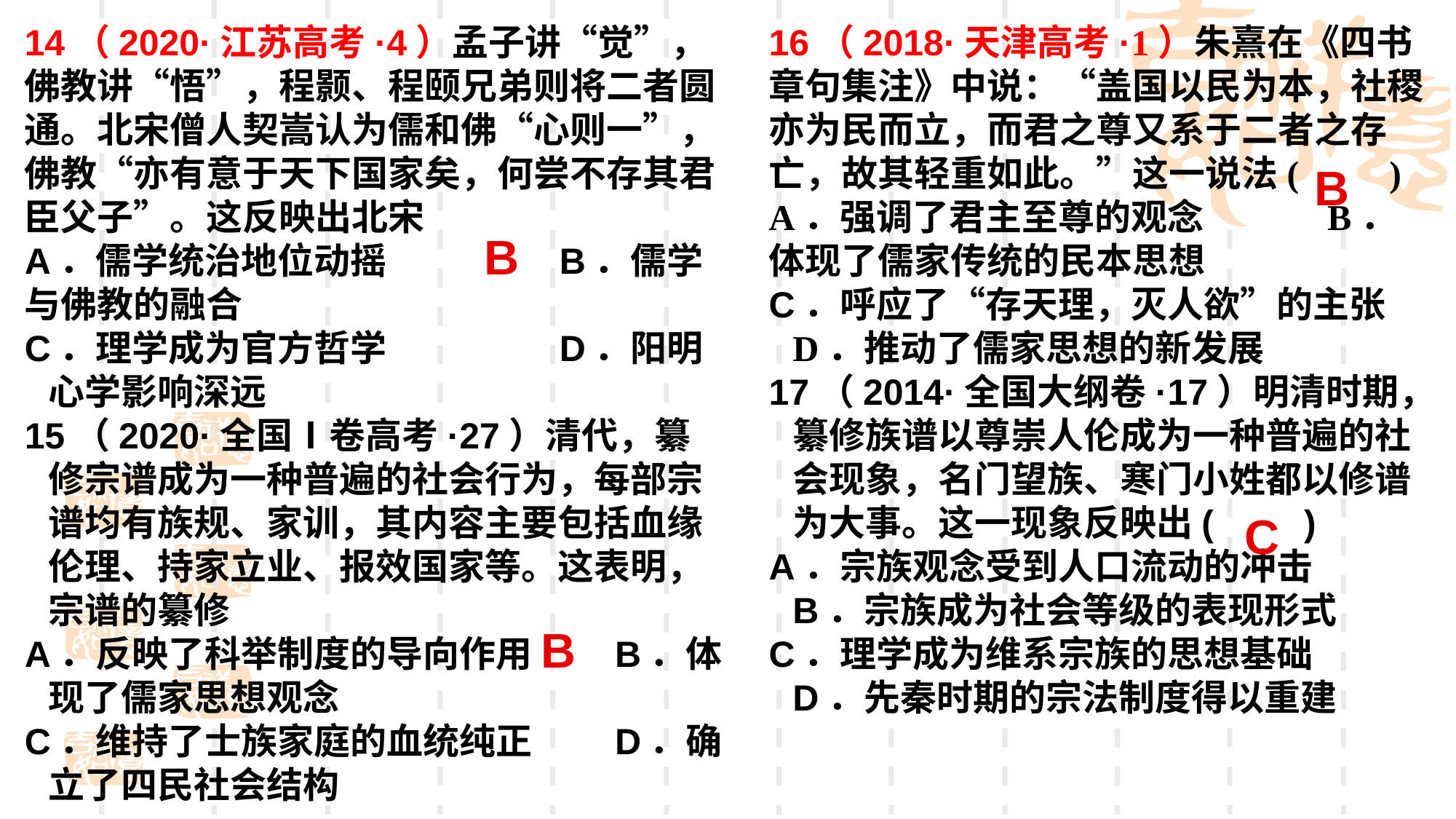

14（2020·江苏高考·4）孟子讲“觉”，佛教讲“悟”，程颢、程颐兄弟则将二者圆通。北宋僧人契嵩认为儒和佛“心则一”，佛教“亦有意于天下国家矣，何尝不存其君臣父子”。这反映出北宋A．儒学统治地位动摇                    B．儒学与佛教的融合C．理学成为官方哲学                    D．阳明心学影响深远
15（2020·全国Ⅰ卷高考·27）清代，纂修宗谱成为一种普遍的社会行为，每部宗谱均有族规、家训，其内容主要包括血缘伦理、持家立业、报效国家等。这表明，宗谱的纂修
A．反映了科举制度的导向作用         B．体现了儒家思想观念
C．维持了士族家庭的血统纯正         D．确立了四民社会结构
16（2018·天津高考·1）朱熹在《四书章句集注》中说：“盖国以民为本，社稷亦为民而立，而君之尊又系于二者之存亡，故其轻重如此。”这一说法(　　)A．强调了君主至尊的观念              B．体现了儒家传统的民本思想C．呼应了“存天理，灭人欲”的主张    D．推动了儒家思想的新发展
17（2014·全国大纲卷·17）明清时期，纂修族谱以尊崇人伦成为一种普遍的社会现象，名门望族、寒门小姓都以修谱为大事。这一现象反映出(　　)
A．宗族观念受到人口流动的冲击       B．宗族成为社会等级的表现形式
C．理学成为维系宗族的思想基础       D．先秦时期的宗法制度得以重建
B
B
C
B